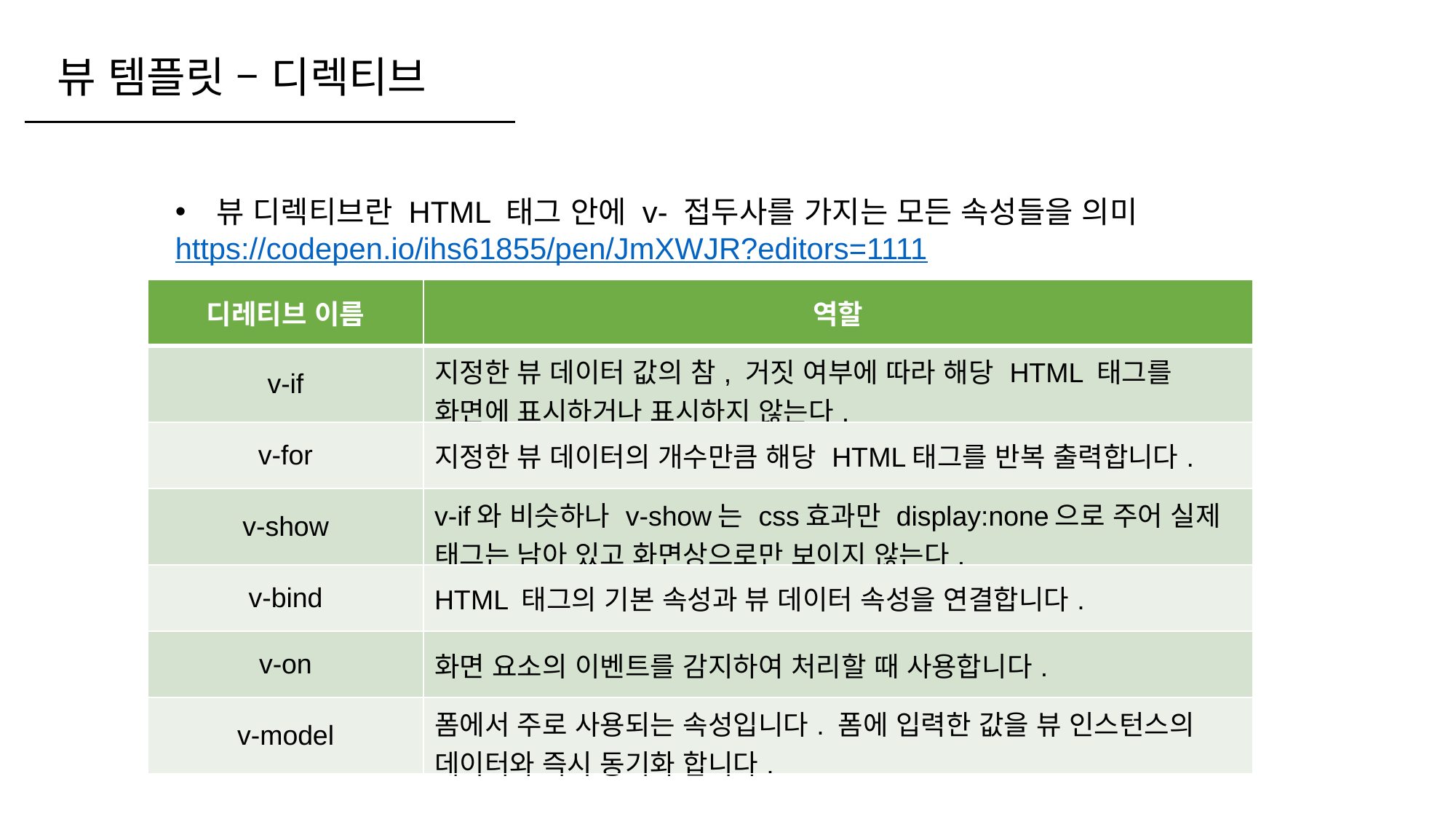

뷰 템플릿 – 디렉티브
뷰 디렉티브란 HTML 태그 안에 v- 접두사를 가지는 모든 속성들을 의미
https://codepen.io/ihs61855/pen/JmXWJR?editors=1111
| 디레티브 이름 | 역할 |
| --- | --- |
| v-if | 지정한 뷰 데이터 값의 참, 거짓 여부에 따라 해당 HTML 태그를 화면에 표시하거나 표시하지 않는다. |
| v-for | 지정한 뷰 데이터의 개수만큼 해당 HTML태그를 반복 출력합니다. |
| v-show | v-if와 비슷하나 v-show는 css효과만 display:none으로 주어 실제 태그는 남아 있고 화면상으로만 보이지 않는다. |
| v-bind | HTML 태그의 기본 속성과 뷰 데이터 속성을 연결합니다. |
| v-on | 화면 요소의 이벤트를 감지하여 처리할 때 사용합니다. |
| v-model | 폼에서 주로 사용되는 속성입니다. 폼에 입력한 값을 뷰 인스턴스의 데이터와 즉시 동기화 합니다. |